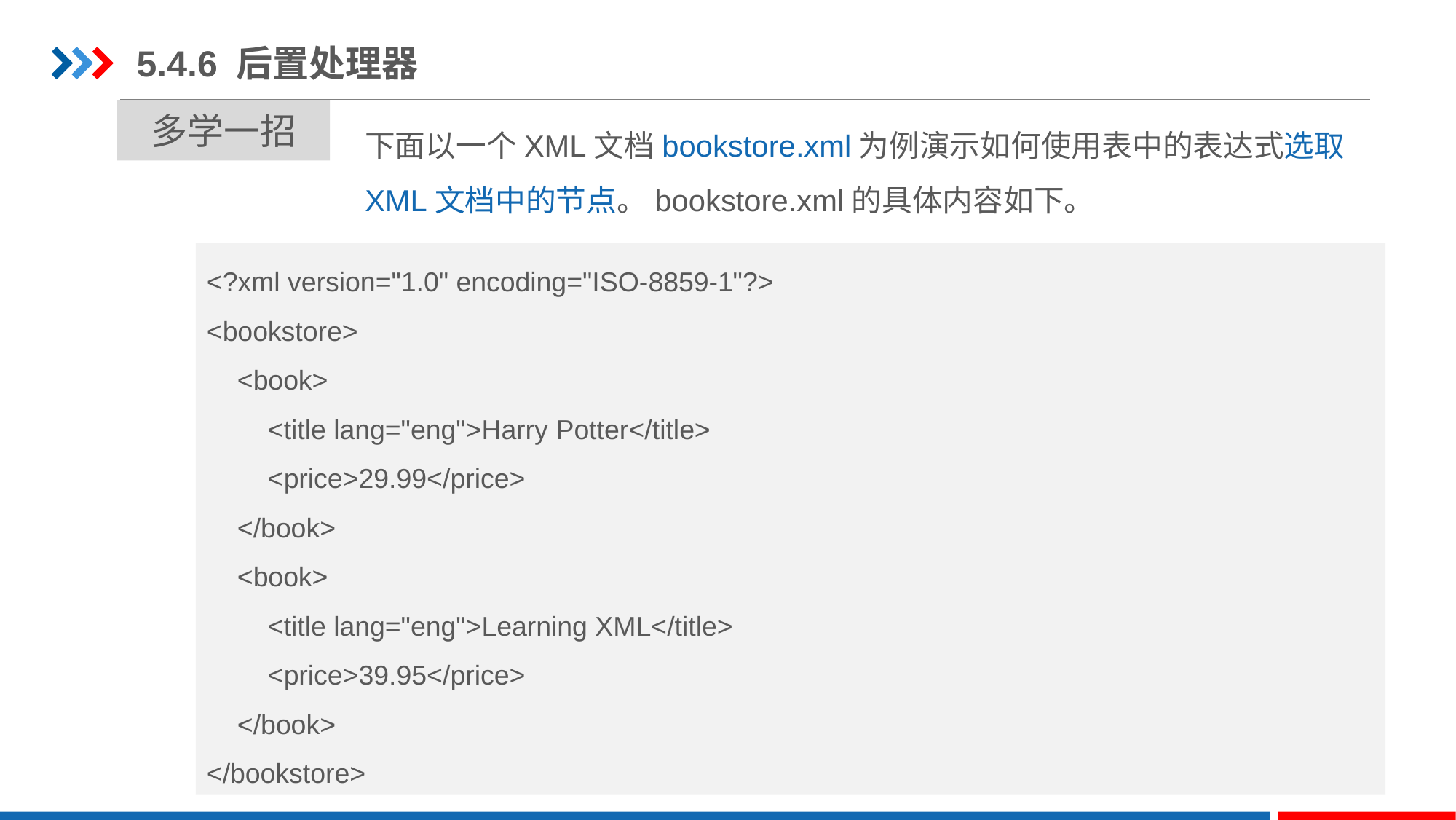

5.4.6 后置处理器
多学一招
下面以一个XML文档bookstore.xml为例演示如何使用表中的表达式选取XML文档中的节点。bookstore.xml的具体内容如下。
XPath语法
<?xml version="1.0" encoding="ISO-8859-1"?>
<bookstore>
    <book>
        <title lang="eng">Harry Potter</title>
        <price>29.99</price>
    </book>
    <book>
        <title lang="eng">Learning XML</title>
        <price>39.95</price>
    </book>
</bookstore>